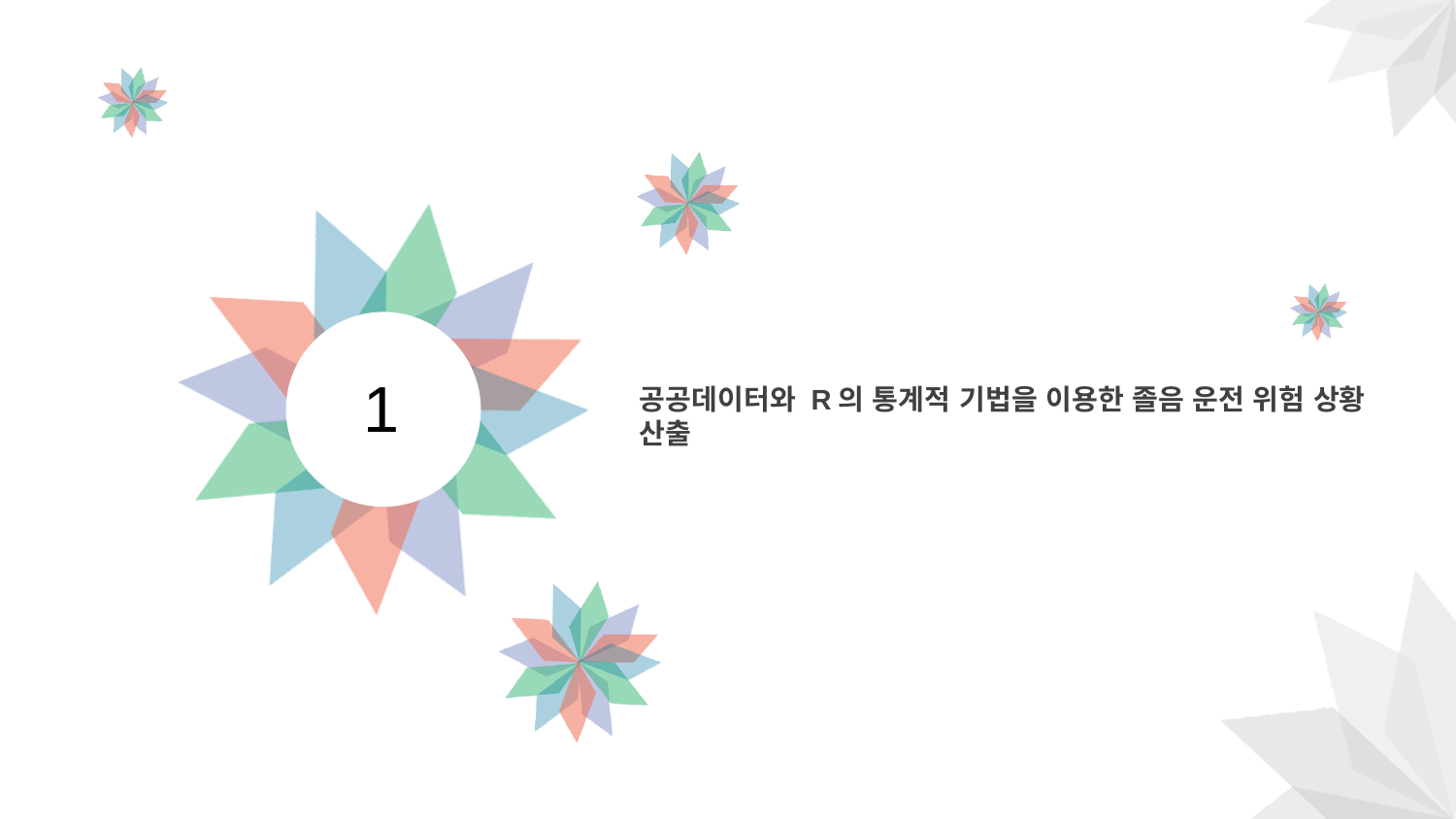

1
공공데이터와 R의 통계적 기법을 이용한 졸음 운전 위험 상황 산출